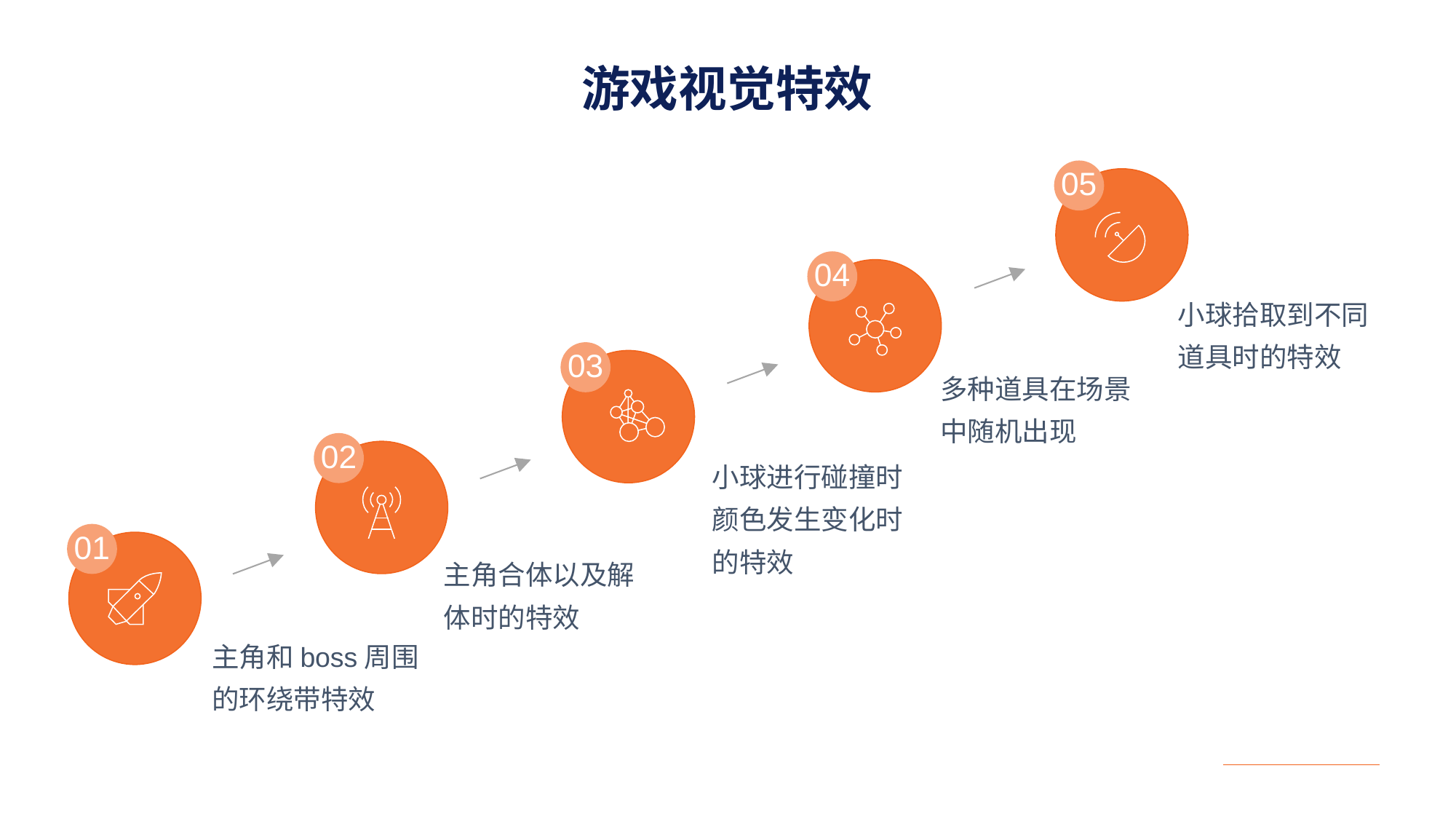

游戏视觉特效
05

04

小球拾取到不同道具时的特效
03

多种道具在场景中随机出现
02

小球进行碰撞时颜色发生变化时的特效
01

主角合体以及解体时的特效
主角和boss周围的环绕带特效